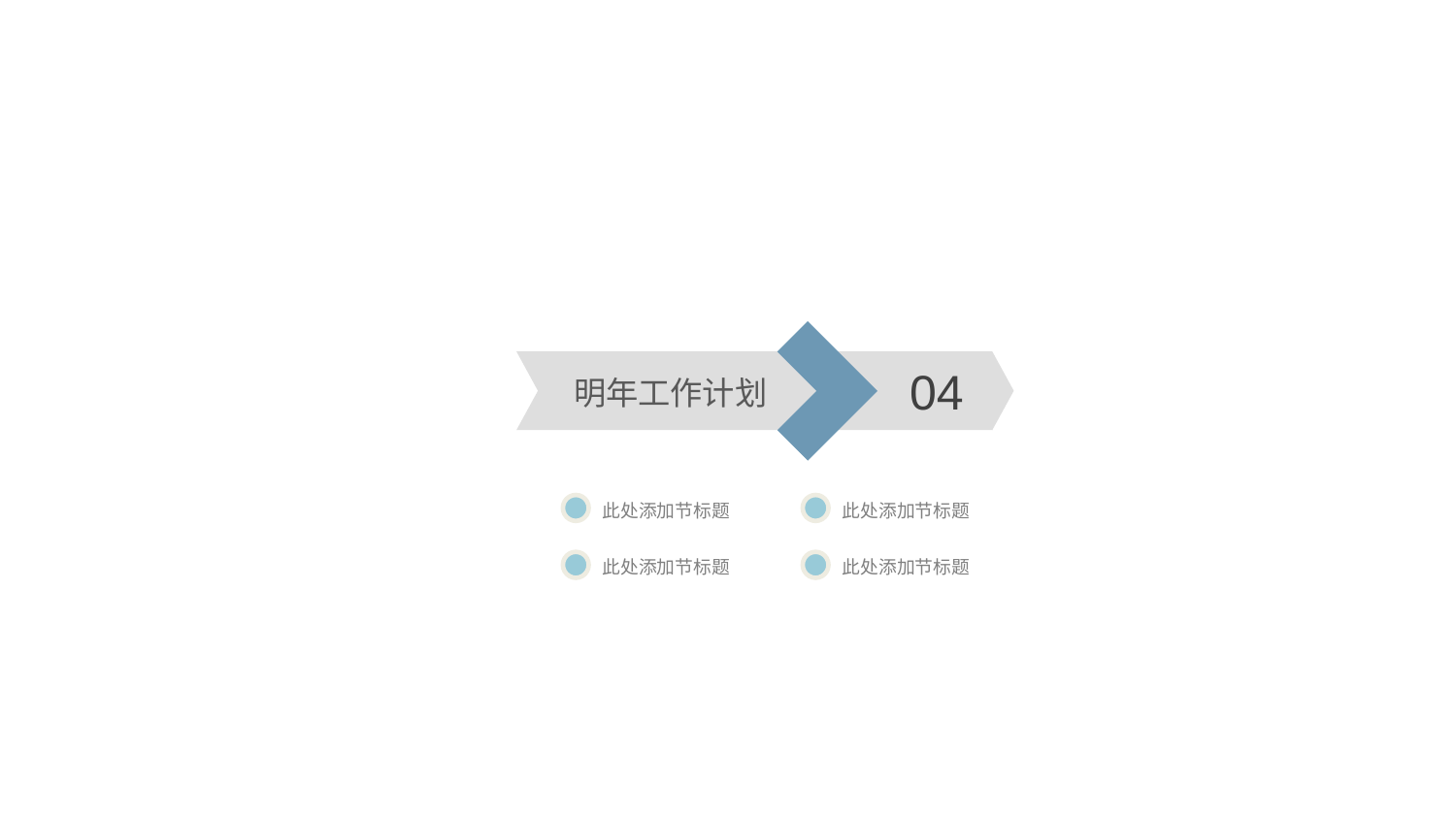

04
明年工作计划
此处添加节标题
此处添加节标题

此处添加节标题
此处添加节标题